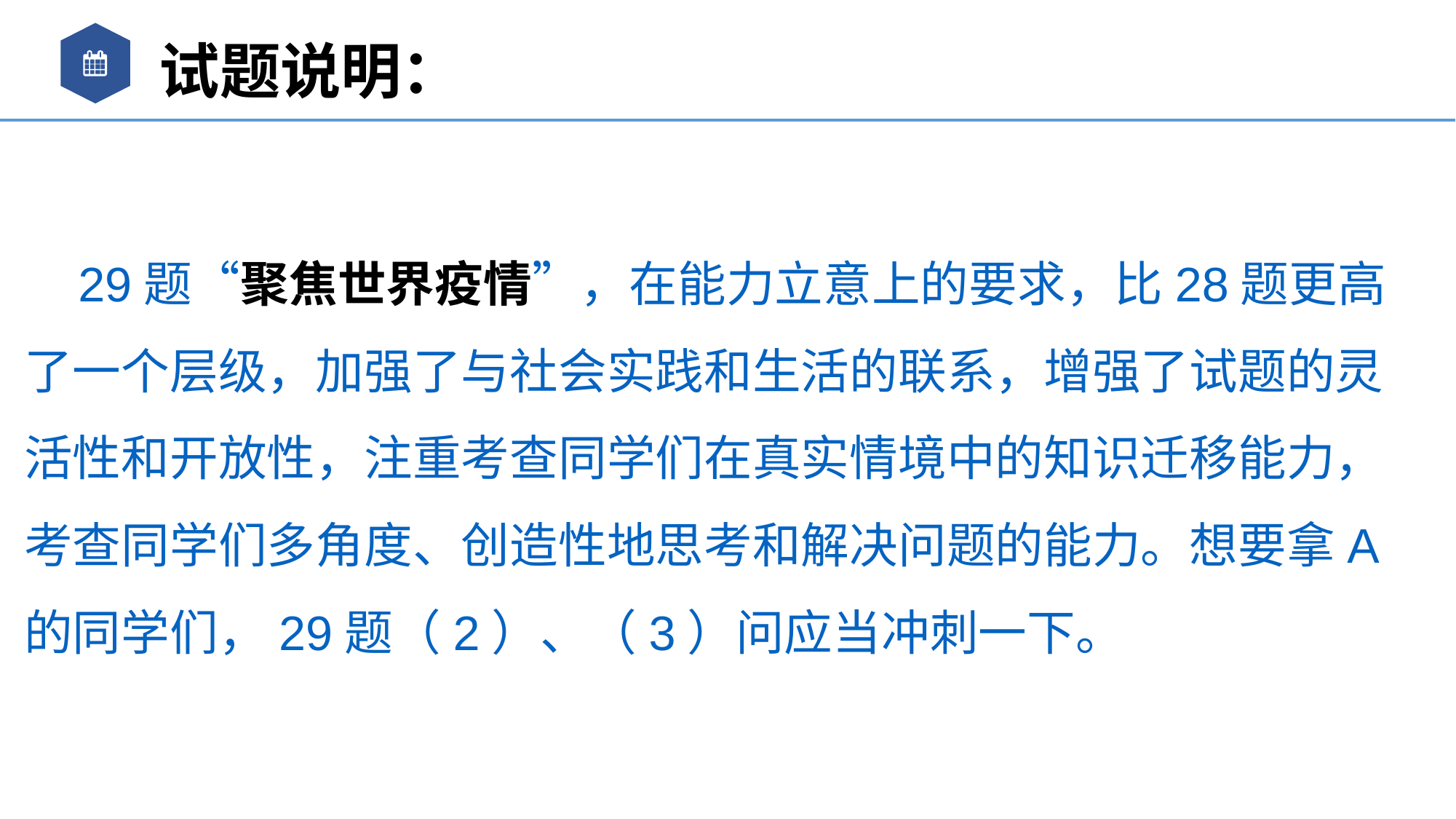

试题说明：

    29题“聚焦世界疫情”，在能力立意上的要求，比28题更高了一个层级，加强了与社会实践和生活的联系，增强了试题的灵活性和开放性，注重考查同学们在真实情境中的知识迁移能力，考查同学们多角度、创造性地思考和解决问题的能力。想要拿A的同学们，29题（2）、（3）问应当冲刺一下。